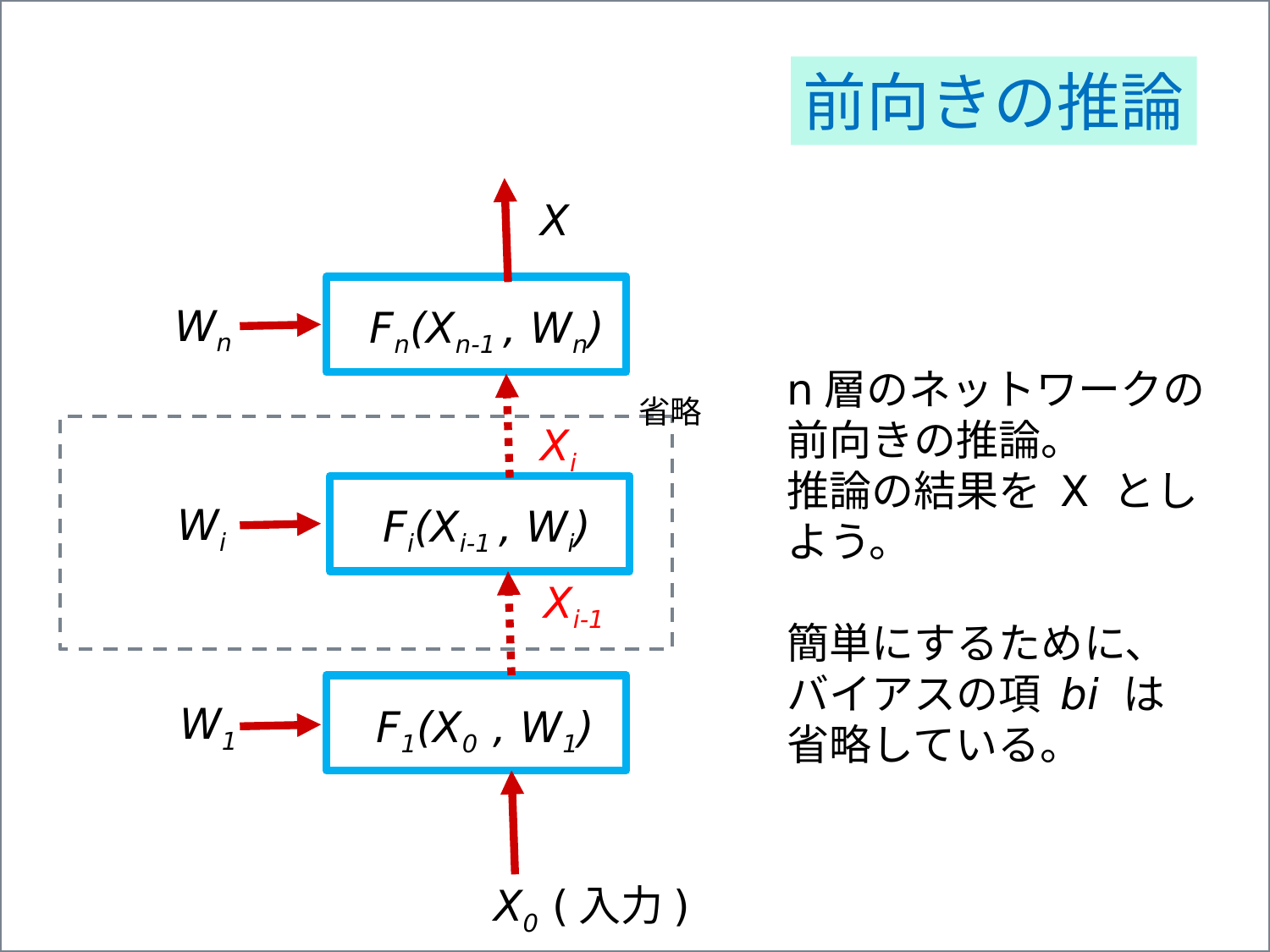

前向きの推論
X

Wn
Fn(Xn-1 , Wn)
n層のネットワークの
前向きの推論。
推論の結果を X とし
よう。

簡単にするために、
バイアスの項 bi は
省略している。
省略
Xi

Wi
Fi(Xi-1 , Wi)
Xi-1

W1
F1(X0  , W1)
X0 (入力)